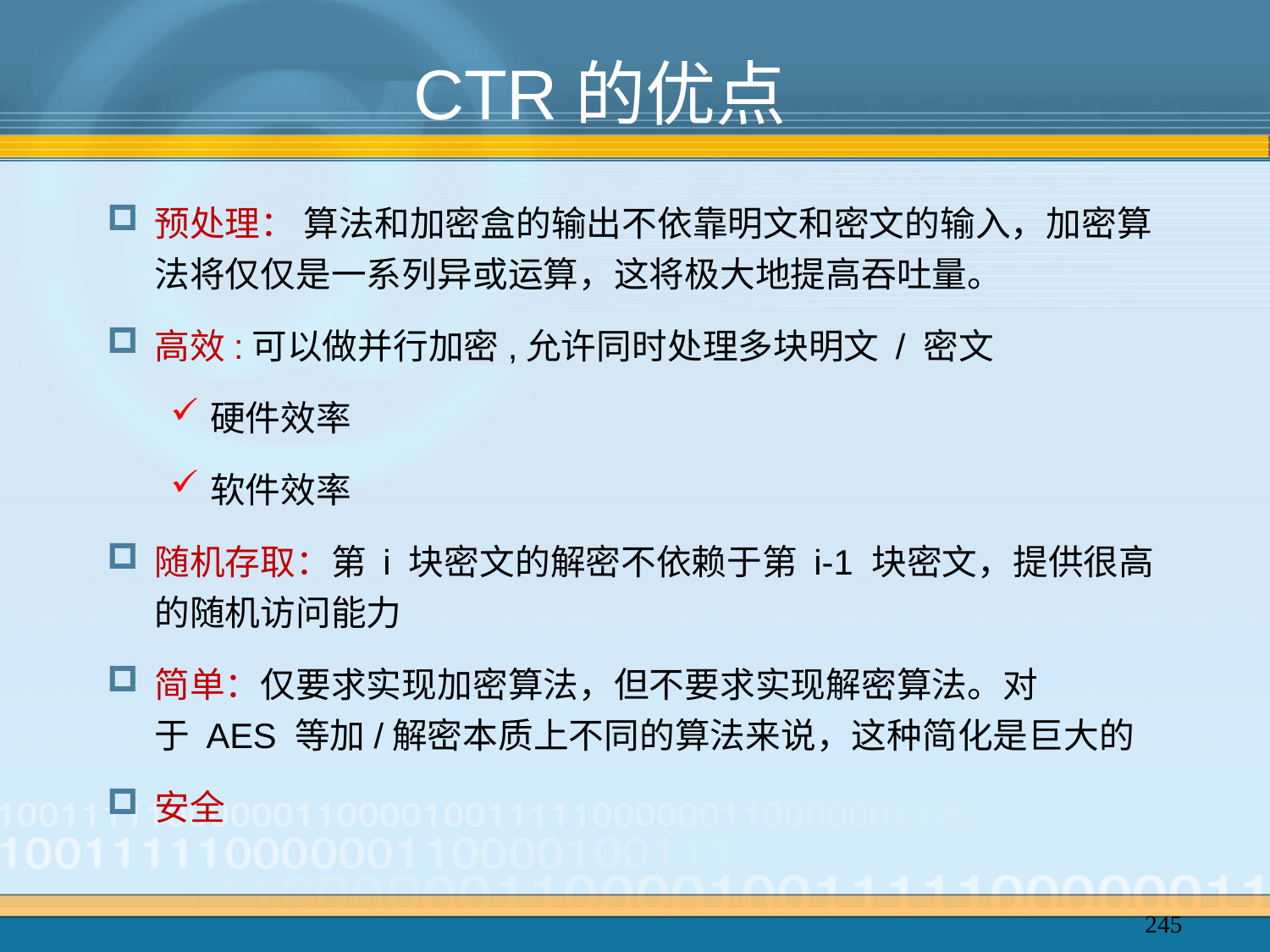

# CTR的优点
预处理： 算法和加密盒的输出不依靠明文和密文的输入，加密算法将仅仅是一系列异或运算，这将极大地提高吞吐量。
高效:可以做并行加密,允许同时处理多块明文 / 密文
硬件效率
软件效率
随机存取：第 i 块密文的解密不依赖于第 i-1 块密文，提供很高的随机访问能力
简单：仅要求实现加密算法，但不要求实现解密算法。对于 AES 等加/解密本质上不同的算法来说，这种简化是巨大的
安全
245